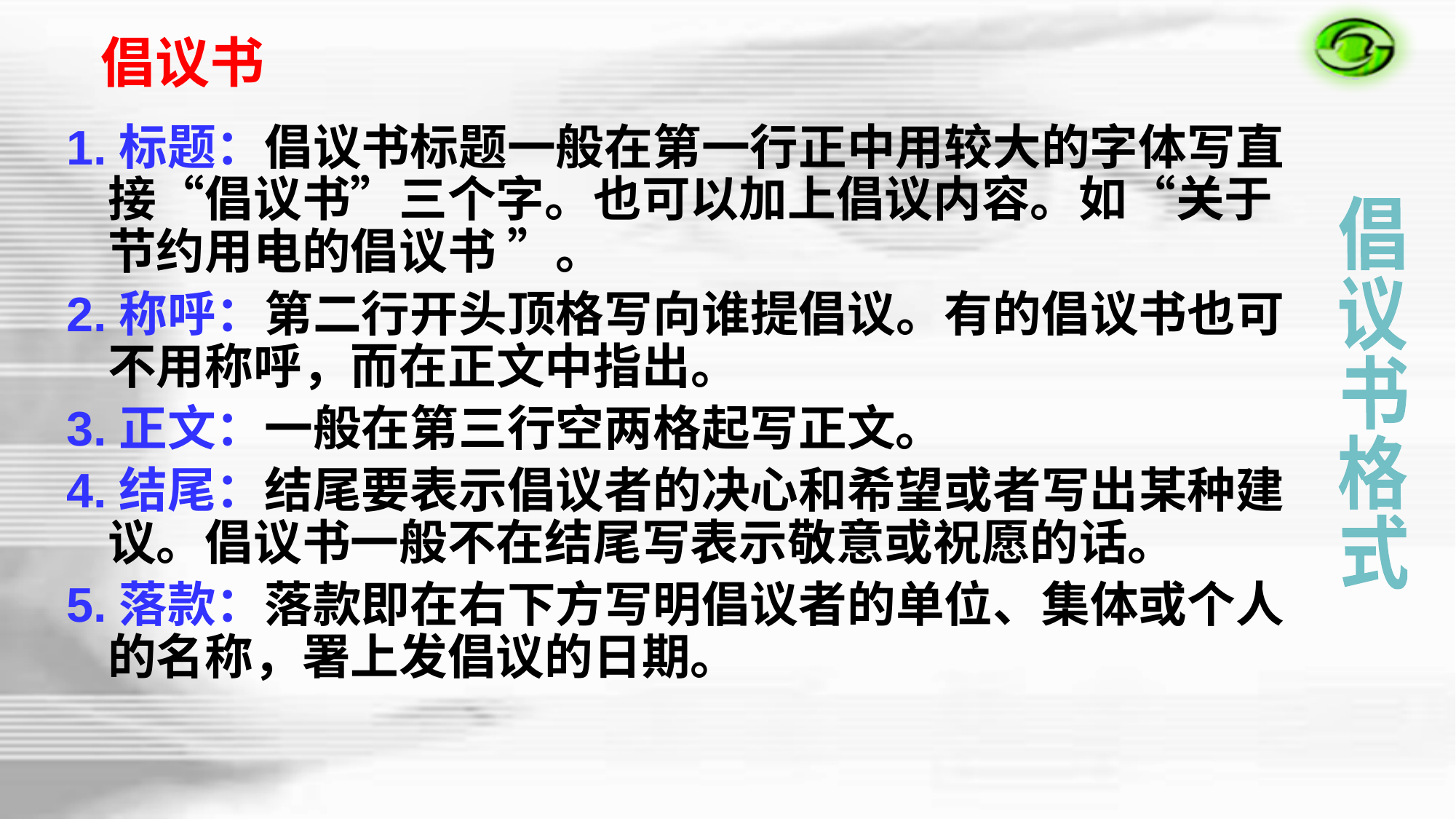

倡议书
1.标题：倡议书标题一般在第一行正中用较大的字体写直接“倡议书”三个字。也可以加上倡议内容。如“关于节约用电的倡议书 ”。
2.称呼：第二行开头顶格写向谁提倡议。有的倡议书也可不用称呼，而在正文中指出。
3.正文：一般在第三行空两格起写正文。
4.结尾：结尾要表示倡议者的决心和希望或者写出某种建议。倡议书一般不在结尾写表示敬意或祝愿的话。
5.落款：落款即在右下方写明倡议者的单位、集体或个人的名称，署上发倡议的日期。

倡
议
书
格
式